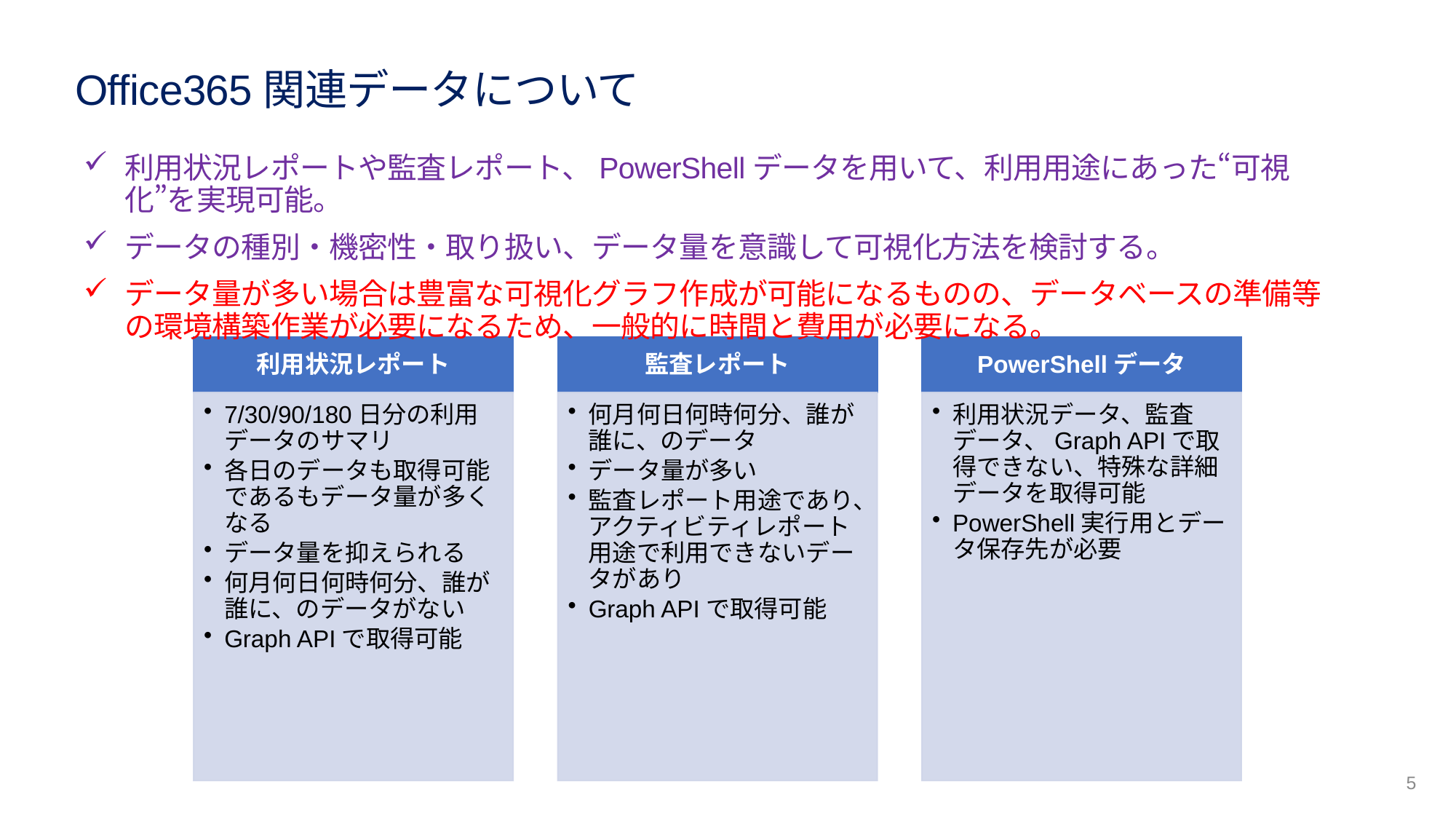

# Office365関連データについて
利用状況レポートや監査レポート、PowerShellデータを用いて、利用用途にあった“可視化”を実現可能。
データの種別・機密性・取り扱い、データ量を意識して可視化方法を検討する。
データ量が多い場合は豊富な可視化グラフ作成が可能になるものの、データベースの準備等の環境構築作業が必要になるため、一般的に時間と費用が必要になる。
利用状況レポート
7/30/90/180日分の利用データのサマリ
各日のデータも取得可能であるもデータ量が多くなる
データ量を抑えられる
何月何日何時何分、誰が誰に、のデータがない
Graph APIで取得可能
監査レポート
何月何日何時何分、誰が誰に、のデータ
データ量が多い
監査レポート用途であり、アクティビティレポート用途で利用できないデータがあり
Graph APIで取得可能
PowerShellデータ
利用状況データ、監査データ、Graph APIで取得できない、特殊な詳細データを取得可能
PowerShell実行用とデータ保存先が必要

5